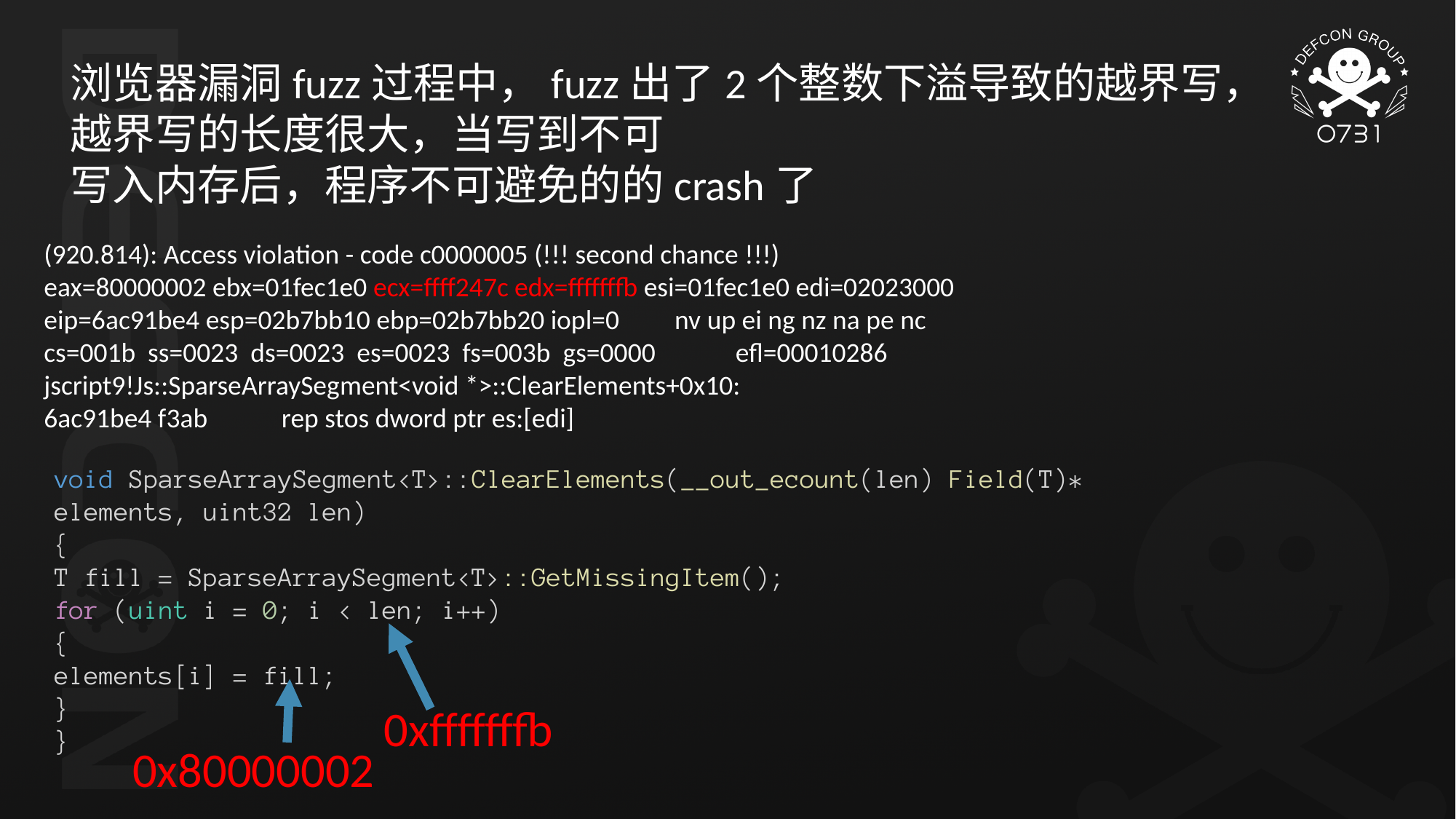

浏览器漏洞fuzz过程中，fuzz出了2个整数下溢导致的越界写，
越界写的长度很大，当写到不可
写入内存后，程序不可避免的的crash了
(920.814): Access violation - code c0000005 (!!! second chance !!!)
eax=80000002 ebx=01fec1e0 ecx=ffff247c edx=fffffffb esi=01fec1e0 edi=02023000
eip=6ac91be4 esp=02b7bb10 ebp=02b7bb20 iopl=0         nv up ei ng nz na pe nc
cs=001b  ss=0023  ds=0023  es=0023  fs=003b  gs=0000             efl=00010286
jscript9!Js::SparseArraySegment<void *>::ClearElements+0x10:
6ac91be4 f3ab            rep stos dword ptr es:[edi]
void SparseArraySegment<T>::ClearElements(__out_ecount(len) Field(T)* elements, uint32 len)
{
T fill = SparseArraySegment<T>::GetMissingItem();
for (uint i = 0; i < len; i++)
{
elements[i] = fill;
}
}
0xfffffffb
0x80000002